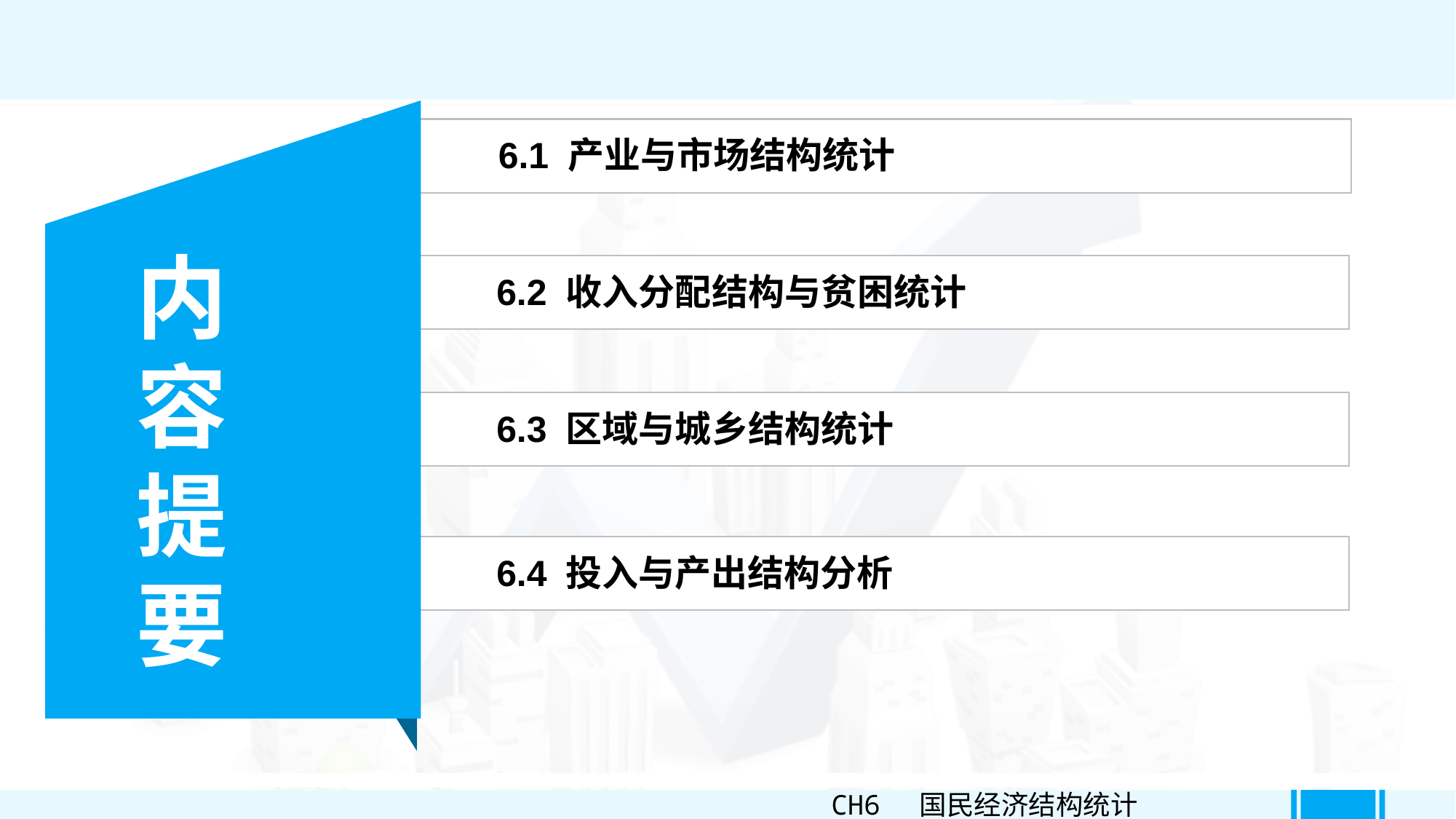

6.1 产业与市场结构统计

内容提要

6.2 收入分配结构与贫困统计

6.3 区域与城乡结构统计

6.4 投入与产出结构分析

CH6  国民经济结构统计
3